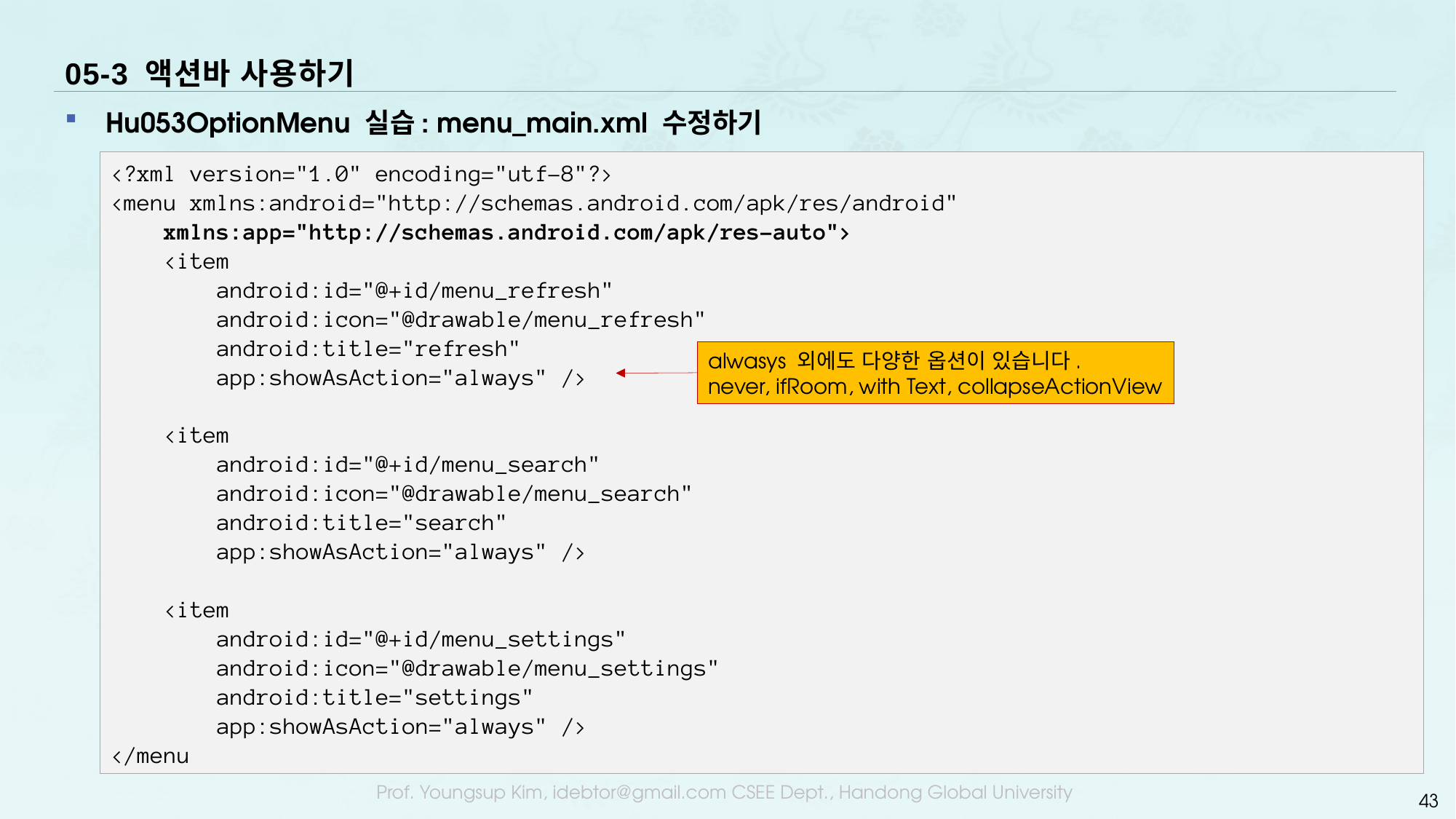

# 05-3 액션바 사용하기
Hu053OptionMenu 실습: menu_main.xml 수정하기
<?xml version="1.0" encoding="utf-8"?>
<menu xmlns:android="http://schemas.android.com/apk/res/android"
    xmlns:app="http://schemas.android.com/apk/res-auto">
    <item
        android:id="@+id/menu_refresh"
        android:icon="@drawable/menu_refresh"
        android:title="refresh"
        app:showAsAction="always" />

    <item
        android:id="@+id/menu_search"
        android:icon="@drawable/menu_search"
        android:title="search"
        app:showAsAction="always" />

    <item
        android:id="@+id/menu_settings"
        android:icon="@drawable/menu_settings"
        android:title="settings"
        app:showAsAction="always" />
</menu
alwasys 외에도 다양한 옵션이 있습니다.
never, ifRoom, with Text, collapseActionView
43